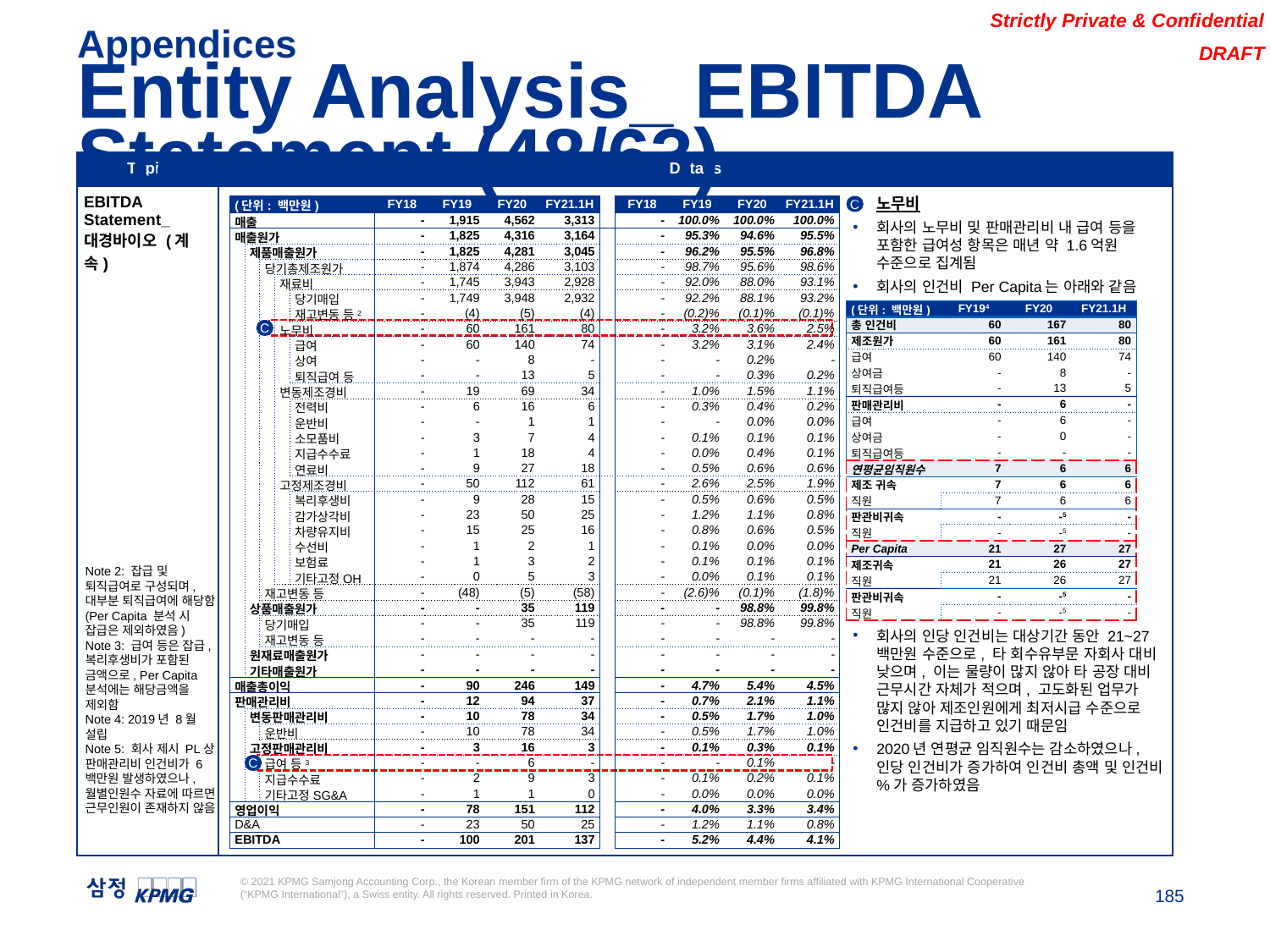

Appendices
Entity Analysis_ EBITDA Statement (48/63)
| Topic | Details |
| --- | --- |
| EBITDA Statement\_ 대경바이오 (계속) |  |
노무비
회사의 노무비 및 판매관리비 내 급여 등을 포함한 급여성 항목은 매년 약 1.6억원 수준으로 집계됨
회사의 인건비 Per Capita는 아래와 같음

회사의 인당 인건비는 대상기간 동안 21~27백만원 수준으로, 타 회수유부문 자회사 대비 낮으며, 이는 물량이 많지 않아 타 공장 대비 근무시간 자체가 적으며, 고도화된 업무가 많지 않아 제조인원에게 최저시급 수준으로 인건비를 지급하고 있기 때문임
2020년 연평균 임직원수는 감소하였으나, 인당 인건비가 증가하여 인건비 총액 및 인건비 %가 증가하였음
| (단위: 백만원) |  |  |  |  | FY18 | FY19 | FY20 | FY21.1H |  | FY18 | FY19 | FY20 | FY21.1H |
| --- | --- | --- | --- | --- | --- | --- | --- | --- | --- | --- | --- | --- | --- |
| 매출 |  |  |  |  | - | 1,915 | 4,562 | 3,313 |  | - | 100.0% | 100.0% | 100.0% |
| 매출원가 |  |  |  |  | - | 1,825 | 4,316 | 3,164 |  | - | 95.3% | 94.6% | 95.5% |
|  | 제품매출원가 |  |  |  | - | 1,825 | 4,281 | 3,045 |  | - | 96.2% | 95.5% | 96.8% |
|  |  | 당기총제조원가 |  |  | - | 1,874 | 4,286 | 3,103 |  | - | 98.7% | 95.6% | 98.6% |
|  |  |  | 재료비 |  | - | 1,745 | 3,943 | 2,928 |  | - | 92.0% | 88.0% | 93.1% |
|  |  |  |  | 당기매입 | - | 1,749 | 3,948 | 2,932 |  | - | 92.2% | 88.1% | 93.2% |
|  |  |  |  | 재고변동 등2 | - | (4) | (5) | (4) |  | - | (0.2)% | (0.1)% | (0.1)% |
|  |  |  | 노무비 |  | - | 60 | 161 | 80 |  | - | 3.2% | 3.6% | 2.5% |
|  |  |  |  | 급여 | - | 60 | 140 | 74 |  | - | 3.2% | 3.1% | 2.4% |
|  |  |  |  | 상여 | - | - | 8 | - |  | - | - | 0.2% | - |
|  |  |  |  | 퇴직급여 등 | - | - | 13 | 5 |  | - | - | 0.3% | 0.2% |
|  |  |  | 변동제조경비 |  | - | 19 | 69 | 34 |  | - | 1.0% | 1.5% | 1.1% |
|  |  |  |  | 전력비 | - | 6 | 16 | 6 |  | - | 0.3% | 0.4% | 0.2% |
|  |  |  |  | 운반비 | - | - | 1 | 1 |  | - | - | 0.0% | 0.0% |
|  |  |  |  | 소모품비 | - | 3 | 7 | 4 |  | - | 0.1% | 0.1% | 0.1% |
|  |  |  |  | 지급수수료 | - | 1 | 18 | 4 |  | - | 0.0% | 0.4% | 0.1% |
|  |  |  |  | 연료비 | - | 9 | 27 | 18 |  | - | 0.5% | 0.6% | 0.6% |
|  |  |  | 고정제조경비 |  | - | 50 | 112 | 61 |  | - | 2.6% | 2.5% | 1.9% |
|  |  |  |  | 복리후생비 | - | 9 | 28 | 15 |  | - | 0.5% | 0.6% | 0.5% |
|  |  |  |  | 감가상각비 | - | 23 | 50 | 25 |  | - | 1.2% | 1.1% | 0.8% |
|  |  |  |  | 차량유지비 | - | 15 | 25 | 16 |  | - | 0.8% | 0.6% | 0.5% |
|  |  |  |  | 수선비 | - | 1 | 2 | 1 |  | - | 0.1% | 0.0% | 0.0% |
|  |  |  |  | 보험료 | - | 1 | 3 | 2 |  | - | 0.1% | 0.1% | 0.1% |
|  |  |  |  | 기타고정OH | - | 0 | 5 | 3 |  | - | 0.0% | 0.1% | 0.1% |
|  |  | 재고변동 등 |  |  | - | (48) | (5) | (58) |  | - | (2.6)% | (0.1)% | (1.8)% |
|  | 상품매출원가 |  |  |  | - | - | 35 | 119 |  | - | - | 98.8% | 99.8% |
|  |  | 당기매입 |  |  | - | - | 35 | 119 |  | - | - | 98.8% | 99.8% |
|  |  | 재고변동 등 |  |  | - | - | - | - |  | - | - | - | - |
|  | 원재료매출원가 |  |  |  | - | - | - | - |  | - | - | - | - |
|  | 기타매출원가 |  |  |  | - | - | - | - |  | - | - | - | - |
| 매출총이익 |  |  |  |  | - | 90 | 246 | 149 |  | - | 4.7% | 5.4% | 4.5% |
| 판매관리비 |  |  |  |  | - | 12 | 94 | 37 |  | - | 0.7% | 2.1% | 1.1% |
|  | 변동판매관리비 |  |  |  | - | 10 | 78 | 34 |  | - | 0.5% | 1.7% | 1.0% |
|  |  | 운반비 |  |  | - | 10 | 78 | 34 |  | - | 0.5% | 1.7% | 1.0% |
|  | 고정판매관리비 |  |  |  | - | 3 | 16 | 3 |  | - | 0.1% | 0.3% | 0.1% |
|  |  | 급여 등3 |  |  | - | - | 6 | - |  | - | - | 0.1% | - |
|  |  | 지급수수료 |  |  | - | 2 | 9 | 3 |  | - | 0.1% | 0.2% | 0.1% |
|  |  | 기타고정SG&A |  |  | - | 1 | 1 | 0 |  | - | 0.0% | 0.0% | 0.0% |
| 영업이익 |  |  |  |  | - | 78 | 151 | 112 |  | - | 4.0% | 3.3% | 3.4% |
| D&A |  |  |  |  | - | 23 | 50 | 25 |  | - | 1.2% | 1.1% | 0.8% |
| EBITDA |  |  |  |  | - | 100 | 201 | 137 |  | - | 5.2% | 4.4% | 4.1% |
C
| (단위: 백만원) | FY194 | FY20 | FY21.1H |
| --- | --- | --- | --- |
| 총 인건비 | 60 | 167 | 80 |
| 제조원가 | 60 | 161 | 80 |
| 급여 | 60 | 140 | 74 |
| 상여금 | - | 8 | - |
| 퇴직급여등 | - | 13 | 5 |
| 판매관리비 | - | 6 | - |
| 급여 | - | 6 | - |
| 상여금 | - | 0 | - |
| 퇴직급여등 | - | - | - |
| 연평균임직원수 | 7 | 6 | 6 |
| 제조 귀속 | 7 | 6 | 6 |
| 직원 | 7 | 6 | 6 |
| 판관비귀속 | - | -5 | - |
| 직원 | - | -5 | - |
| Per Capita | 21 | 27 | 27 |
| 제조귀속 | 21 | 26 | 27 |
| 직원 | 21 | 26 | 27 |
| 판관비귀속 | - | -5 | - |
| 직원 | - | -5 | - |
C

Note 2: 잡급 및 퇴직급여로 구성되며, 대부분 퇴직급여에 해당함(Per Capita 분석 시 잡급은 제외하였음)
Note 3: 급여 등은 잡급, 복리후생비가 포함된 금액으로, Per Capita 분석에는 해당금액을 제외함
Note 4: 2019년 8월 설립
Note 5: 회사 제시 PL상 판매관리비 인건비가 6백만원 발생하였으나, 월별인원수 자료에 따르면 근무인원이 존재하지 않음
C